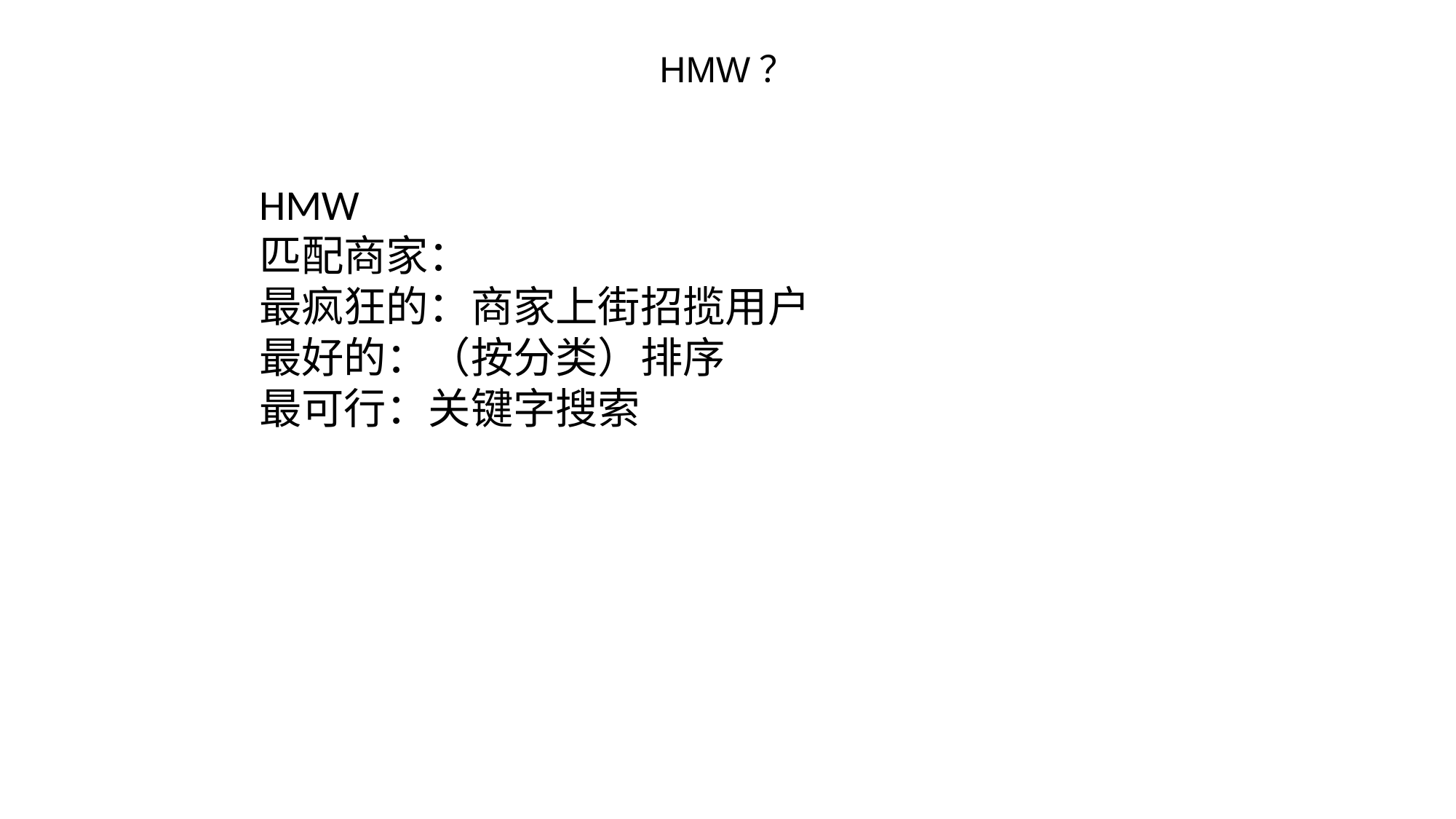

HMW？
HMW
匹配商家：
最疯狂的：商家上街招揽用户
最好的：（按分类）排序
最可行：关键字搜索